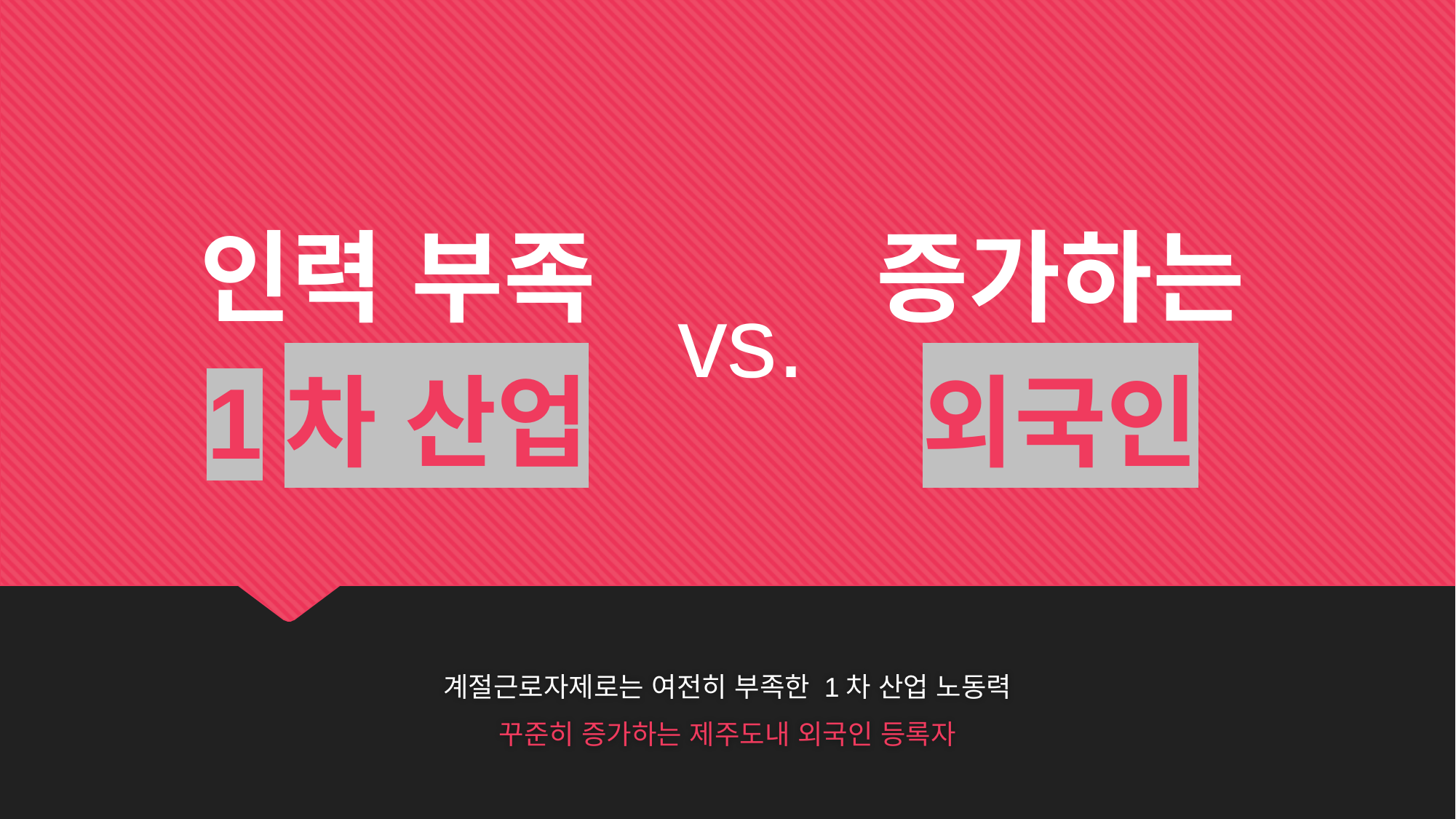

| 인력 부족 1차 산업 | vs. | 증가하는외국인 |
| --- | --- | --- |
계절근로자제로는 여전히 부족한 1차 산업 노동력
꾸준히 증가하는 제주도내 외국인 등록자